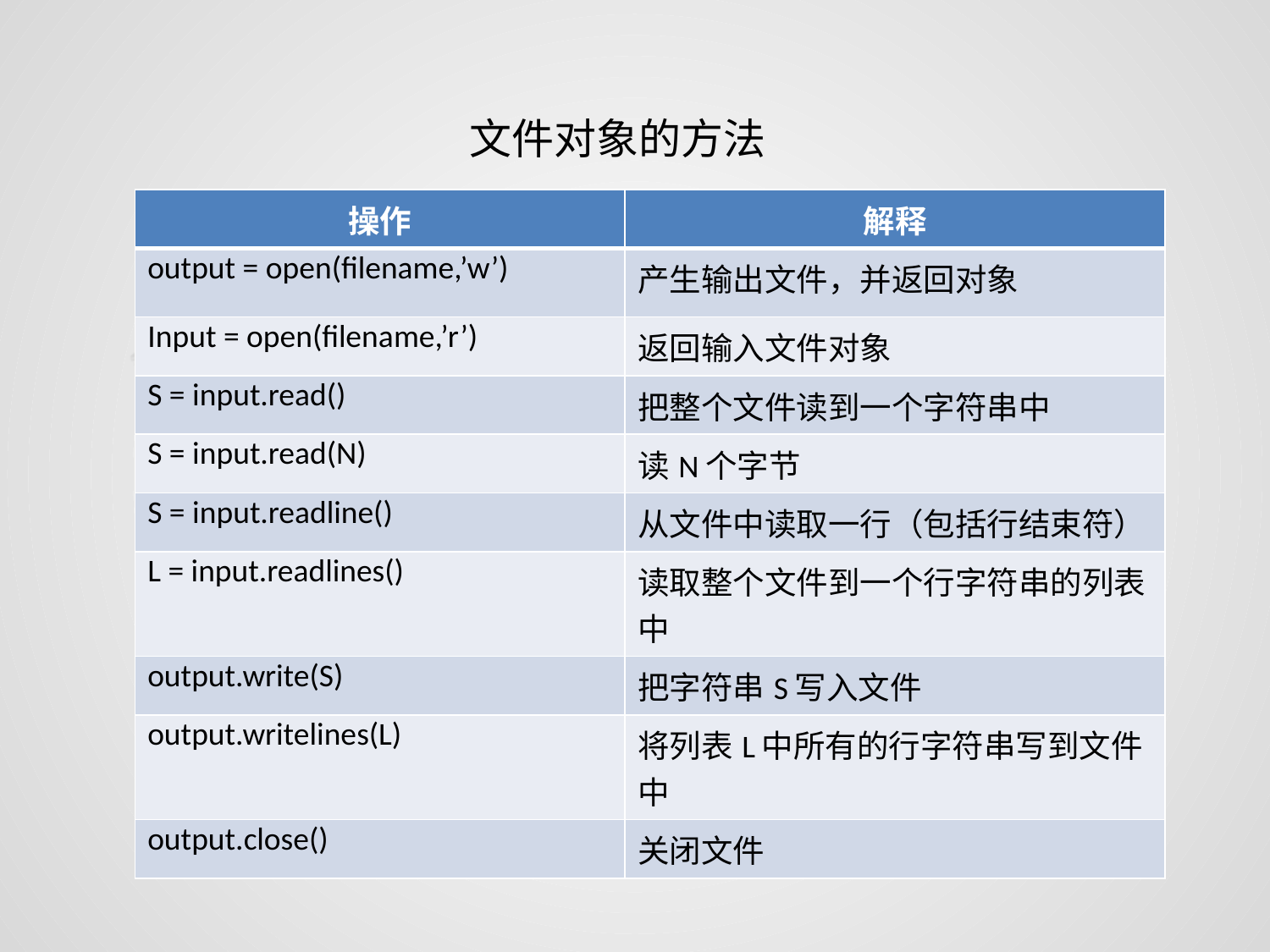

文件对象的方法
| 操作 | 解释 |
| --- | --- |
| output = open(filename,’w’) | 产生输出文件，并返回对象 |
| Input = open(filename,’r’) | 返回输入文件对象 |
| S = input.read() | 把整个文件读到一个字符串中 |
| S = input.read(N) | 读N个字节 |
| S = input.readline() | 从文件中读取一行（包括行结束符） |
| L = input.readlines() | 读取整个文件到一个行字符串的列表中 |
| output.write(S) | 把字符串S写入文件 |
| output.writelines(L) | 将列表L中所有的行字符串写到文件中 |
| output.close() | 关闭文件 |